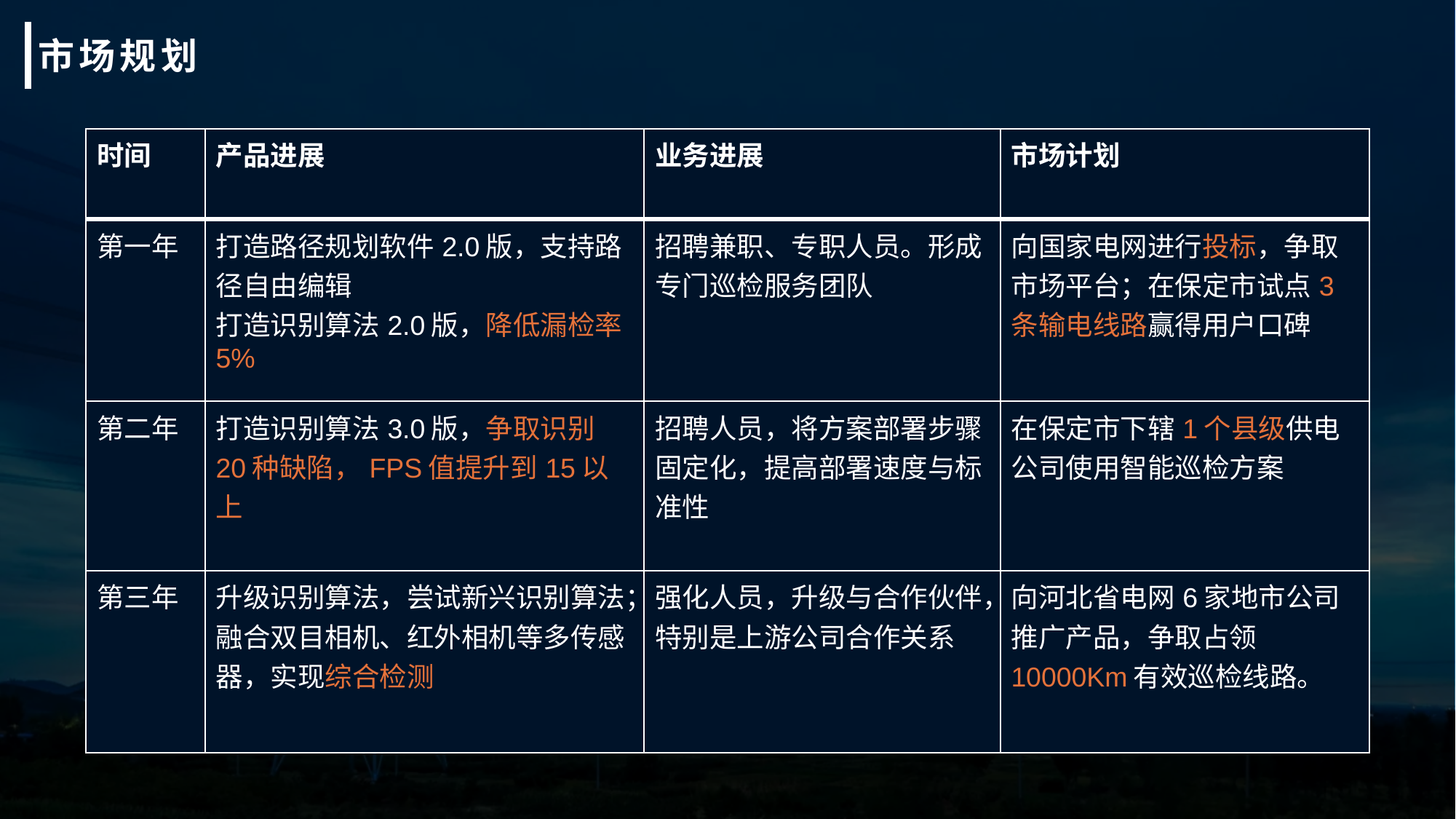

市场规划
| 时间 | 产品进展 | 业务进展 | 市场计划 |
| --- | --- | --- | --- |
| 第一年 | 打造路径规划软件2.0版，支持路径自由编辑 打造识别算法2.0版，降低漏检率5% | 招聘兼职、专职人员。形成专门巡检服务团队 | 向国家电网进行投标，争取市场平台；在保定市试点3条输电线路赢得用户口碑 |
| 第二年 | 打造识别算法3.0版，争取识别20种缺陷，FPS值提升到15以上 | 招聘人员，将方案部署步骤固定化，提高部署速度与标准性 | 在保定市下辖1个县级供电公司使用智能巡检方案 |
| 第三年 | 升级识别算法，尝试新兴识别算法；融合双目相机、红外相机等多传感器，实现综合检测 | 强化人员，升级与合作伙伴，特别是上游公司合作关系 | 向河北省电网6家地市公司推广产品，争取占领10000Km有效巡检线路。 |